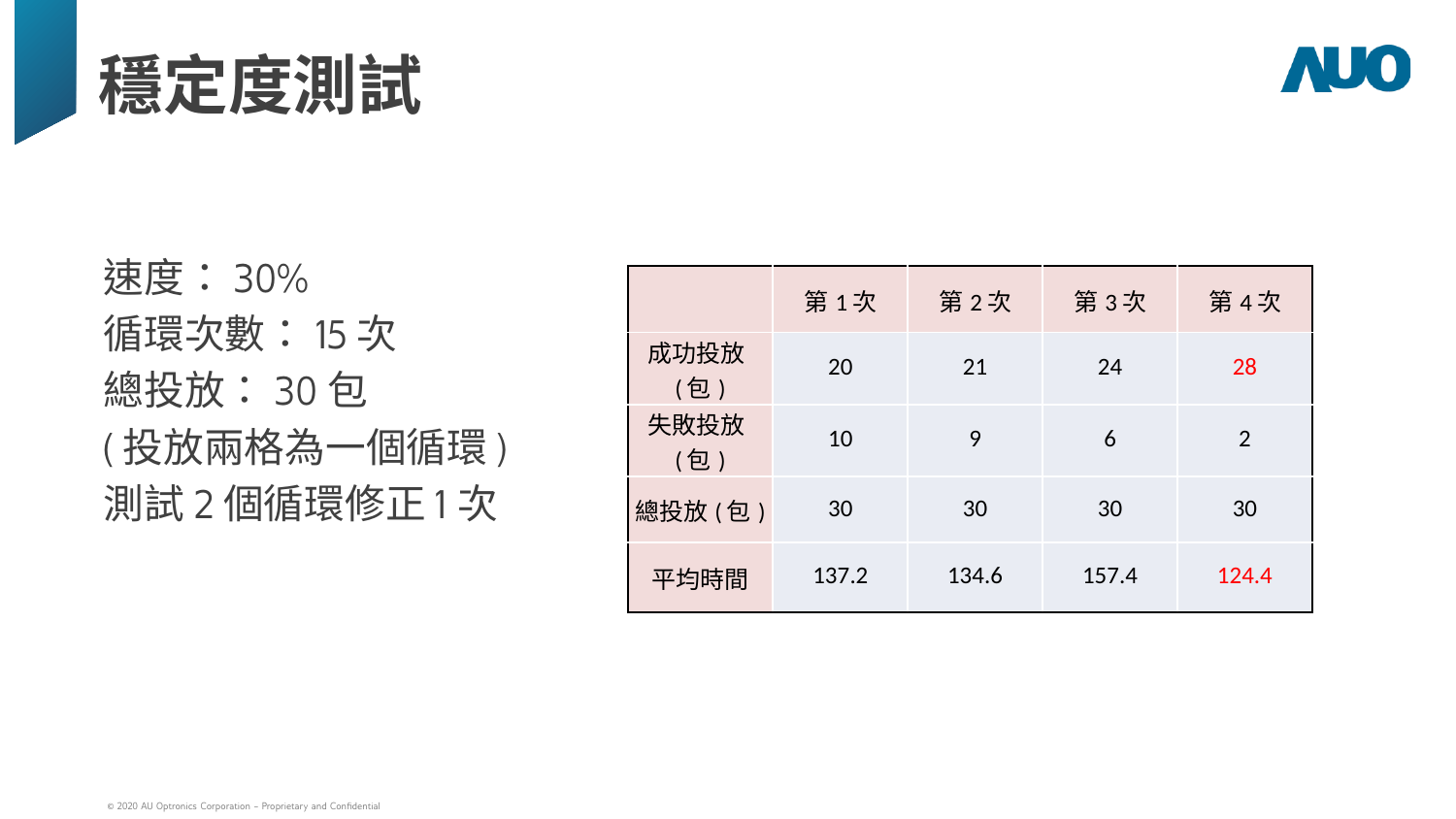

# 穩定度測試
速度：30%
循環次數：15次
總投放：30包
(投放兩格為一個循環)
測試2個循環修正1次

|  | 第1次 | 第2次 | 第3次 | 第4次 |
| --- | --- | --- | --- | --- |
| 成功投放(包) | 20 | 21 | 24 | 28 |
| 失敗投放(包) | 10 | 9 | 6 | 2 |
| 總投放(包) | 30 | 30 | 30 | 30 |
| 平均時間 | 137.2 | 134.6 | 157.4 | 124.4 |